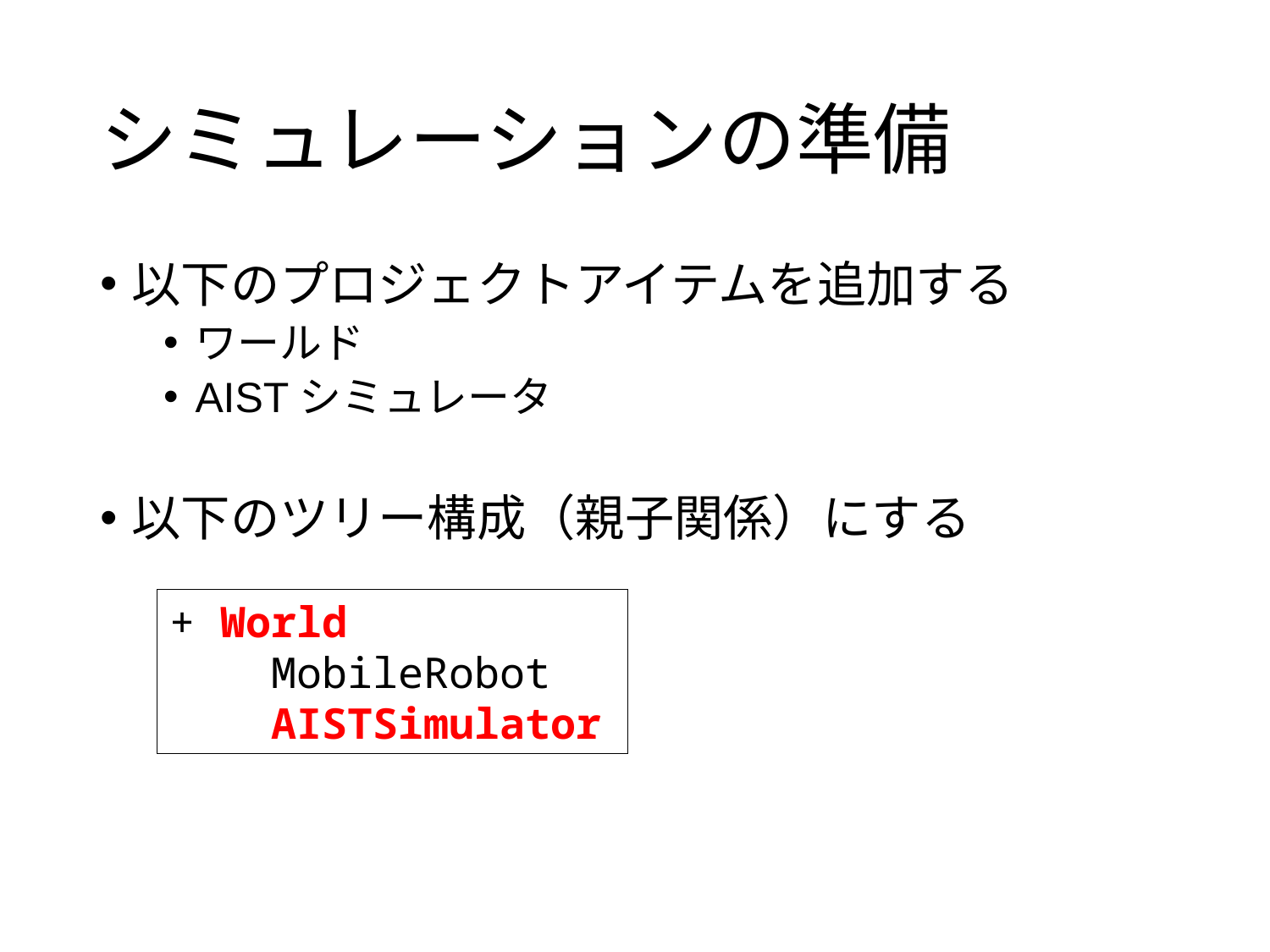

# シミュレーションの準備
以下のプロジェクトアイテムを追加する
ワールド
AISTシミュレータ

以下のツリー構成（親子関係）にする

+ World
    MobileRobot
    AISTSimulator